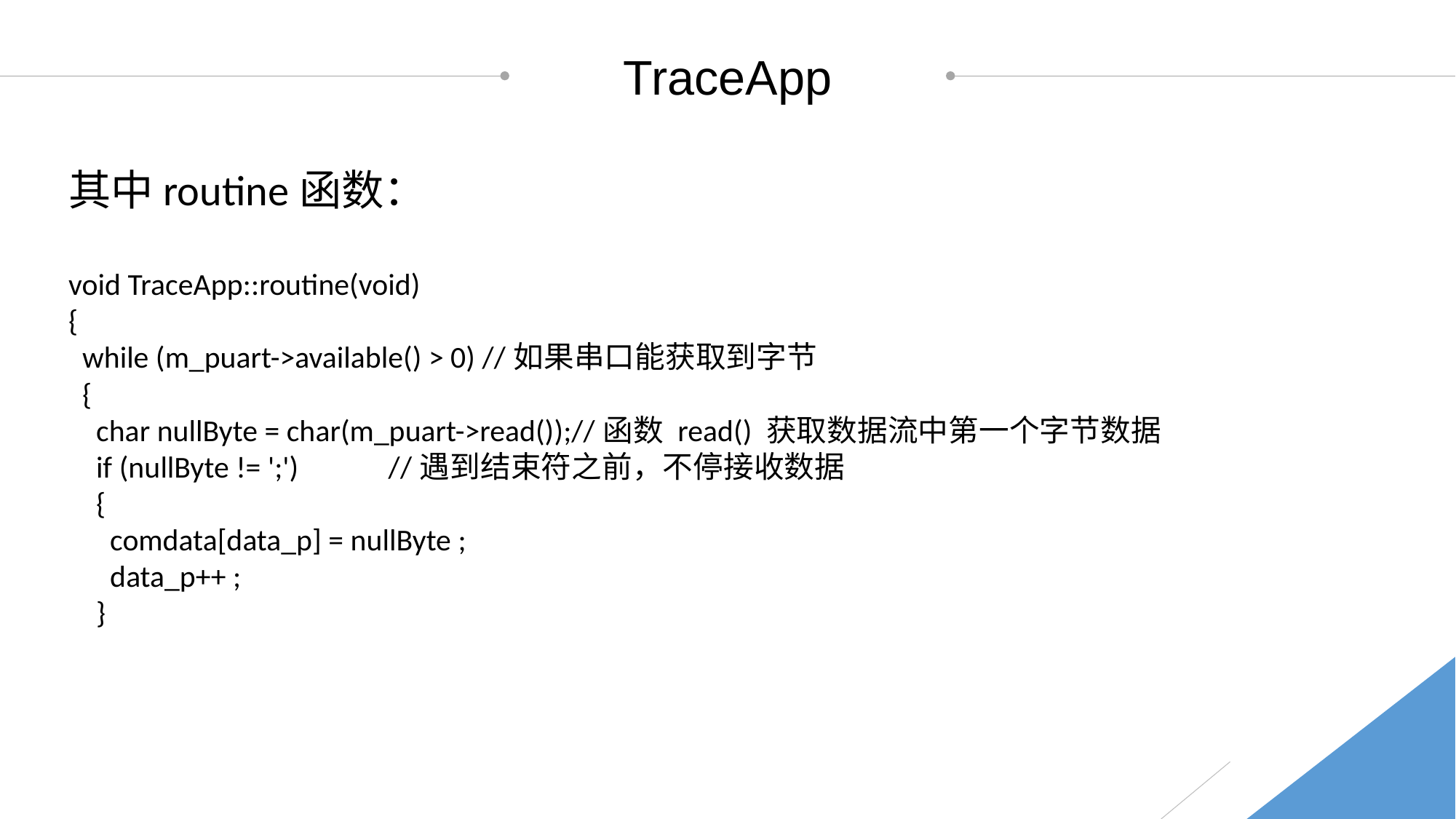

TraceApp
其中routine函数：

void TraceApp::routine(void)
{
  while (m_puart->available() > 0) //如果串口能获取到字节
  {
    char nullByte = char(m_puart->read());//函数 read() 获取数据流中第一个字节数据
    if (nullByte != ';')             //遇到结束符之前，不停接收数据
    {
      comdata[data_p] = nullByte ;
      data_p++ ;
    }